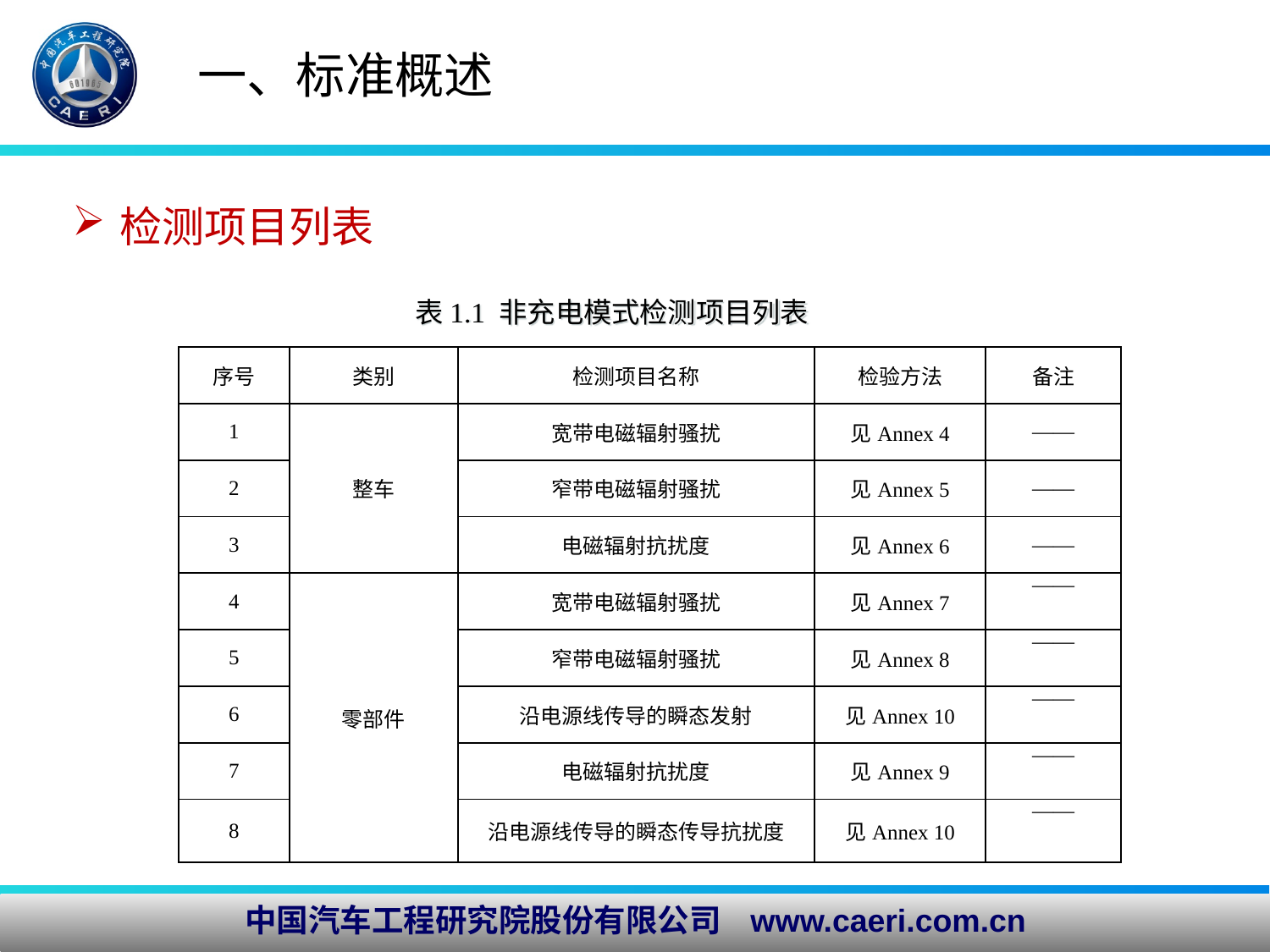

# 一、标准概述
检测项目列表
表1.1 非充电模式检测项目列表
| 序号 | 类别 | 检测项目名称 | 检验方法 | 备注 |
| --- | --- | --- | --- | --- |
| 1 | 整车 | 宽带电磁辐射骚扰 | 见Annex 4 | —— |
| 2 |  | 窄带电磁辐射骚扰 | 见Annex 5 | —— |
| 3 |  | 电磁辐射抗扰度 | 见Annex 6 | —— |
| 4 | 零部件 | 宽带电磁辐射骚扰 | 见Annex 7 | —— |
| 5 |  | 窄带电磁辐射骚扰 | 见Annex 8 | —— |
| 6 |  | 沿电源线传导的瞬态发射 | 见Annex 10 | —— |
| 7 |  | 电磁辐射抗扰度 | 见Annex 9 | —— |
| 8 |  | 沿电源线传导的瞬态传导抗扰度 | 见Annex 10 | —— |